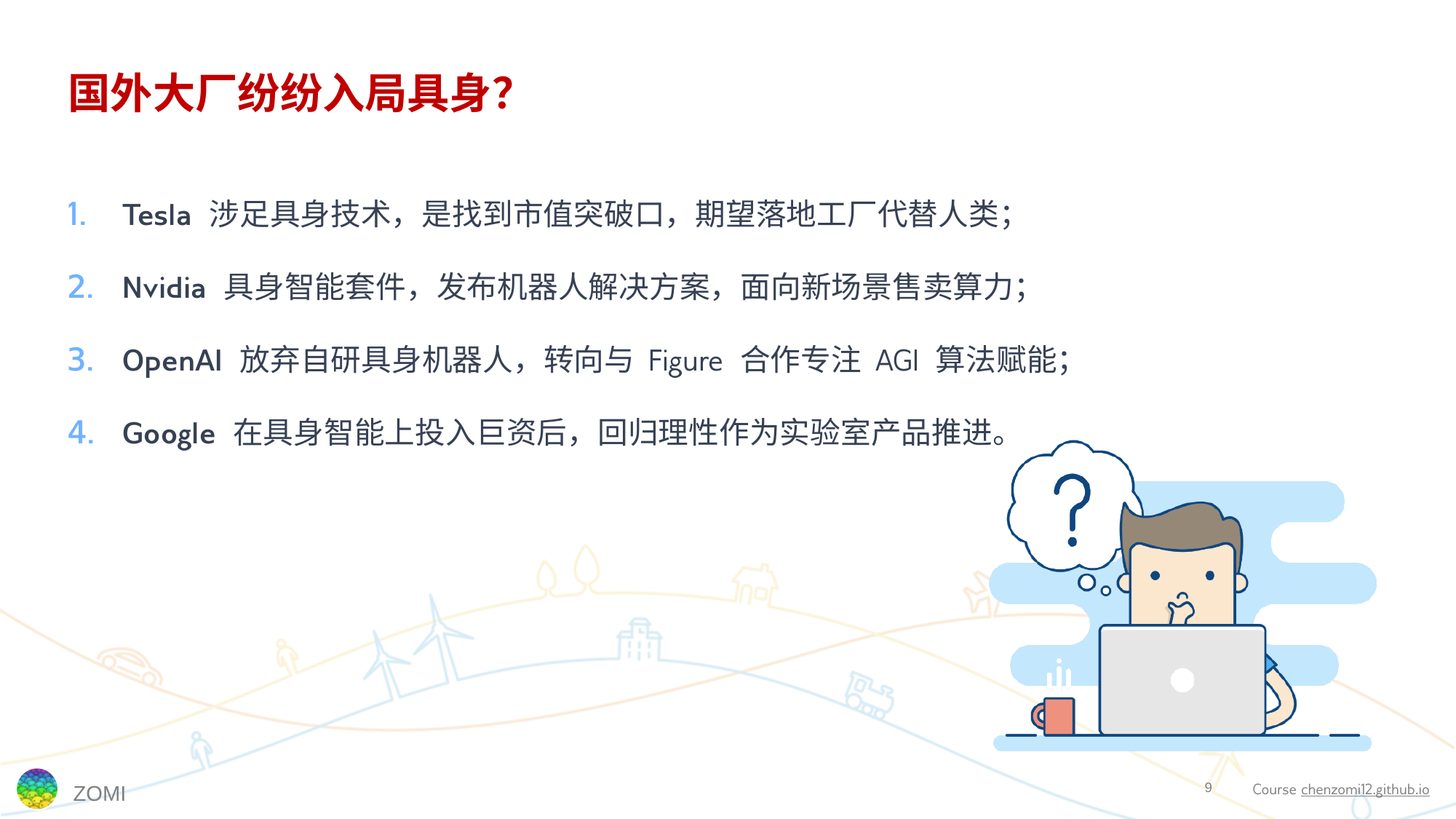

# 国外大厂纷纷入局具身？
Tesla 涉足具身技术，是找到市值突破口，期望落地工厂代替人类；
Nvidia 具身智能套件，发布机器人解决方案，面向新场景售卖算力；
OpenAI 放弃自研具身机器人，转向与 Figure 合作专注 AGI 算法赋能；
Google 在具身智能上投入巨资后，回归理性作为实验室产品推进。